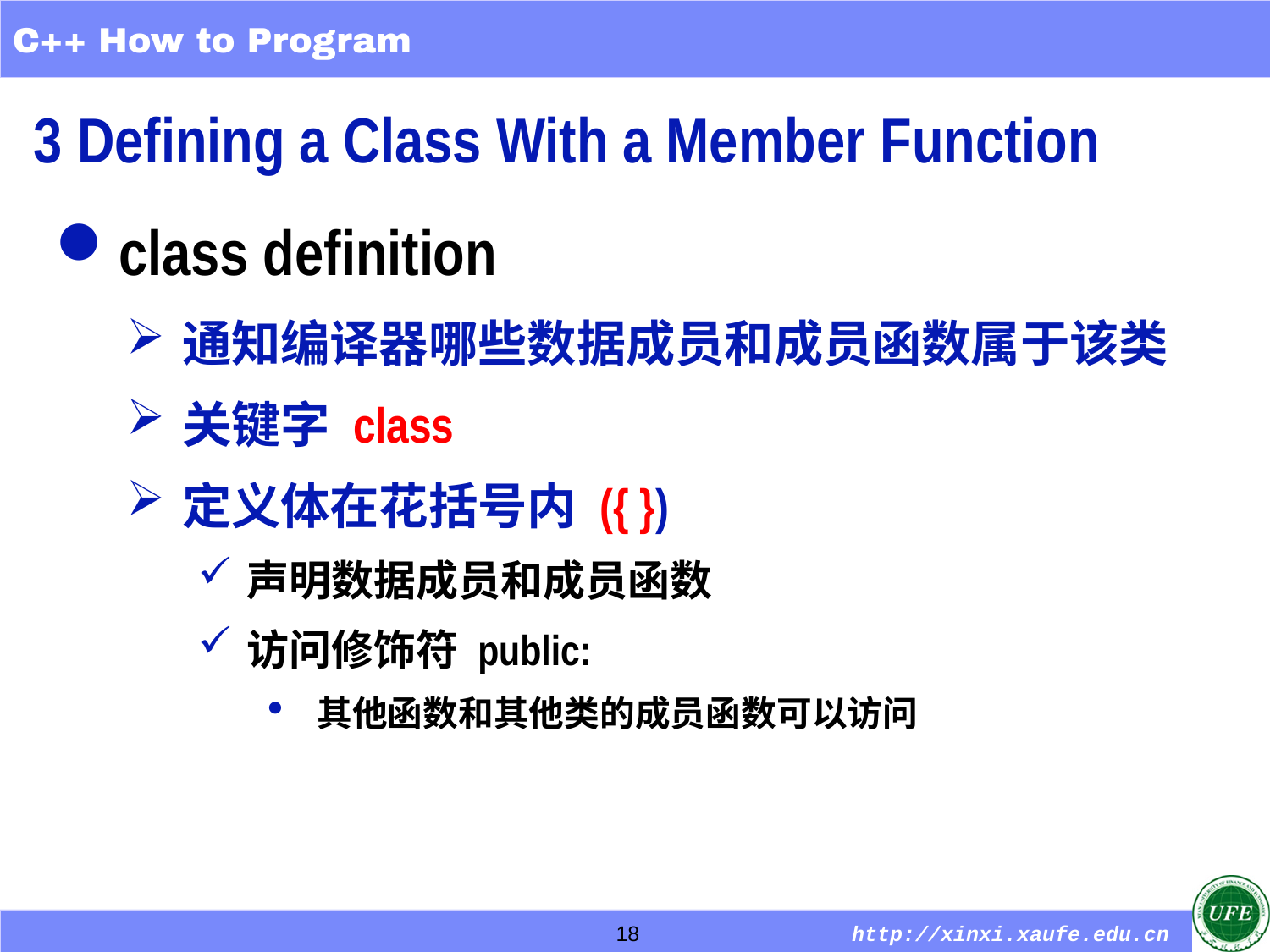

3 Defining a Class With a Member Function
class definition
通知编译器哪些数据成员和成员函数属于该类
关键字 class
定义体在花括号内 ({ })
声明数据成员和成员函数
访问修饰符 public:
其他函数和其他类的成员函数可以访问
18